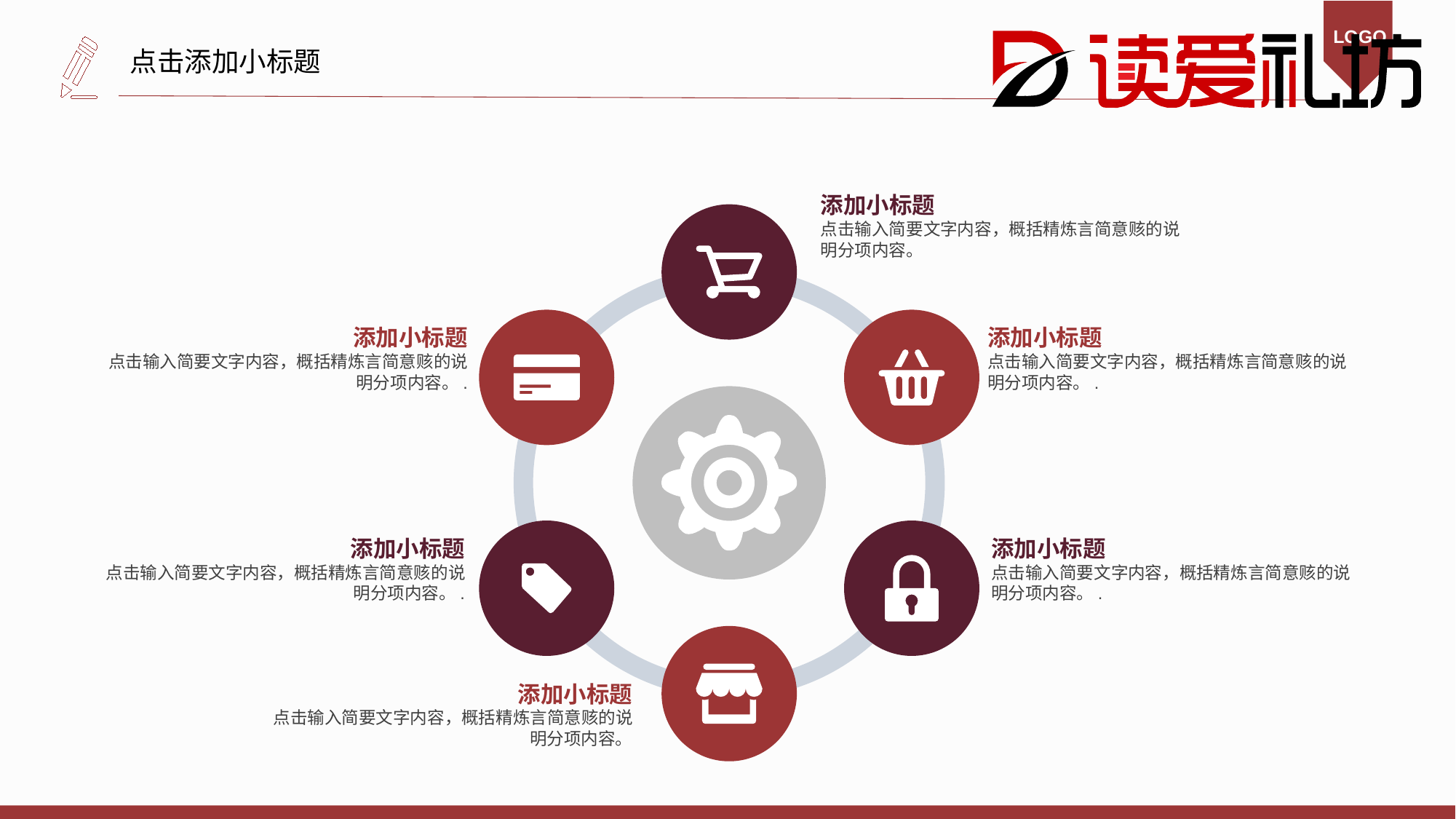

LOGO

点击添加小标题
添加小标题
点击输入简要文字内容，概括精炼言简意赅的说明分项内容。

添加小标题
点击输入简要文字内容，概括精炼言简意赅的说明分项内容。.
添加小标题
点击输入简要文字内容，概括精炼言简意赅的说明分项内容。.

添加小标题
点击输入简要文字内容，概括精炼言简意赅的说明分项内容。.
添加小标题
点击输入简要文字内容，概括精炼言简意赅的说明分项内容。.

添加小标题
点击输入简要文字内容，概括精炼言简意赅的说明分项内容。